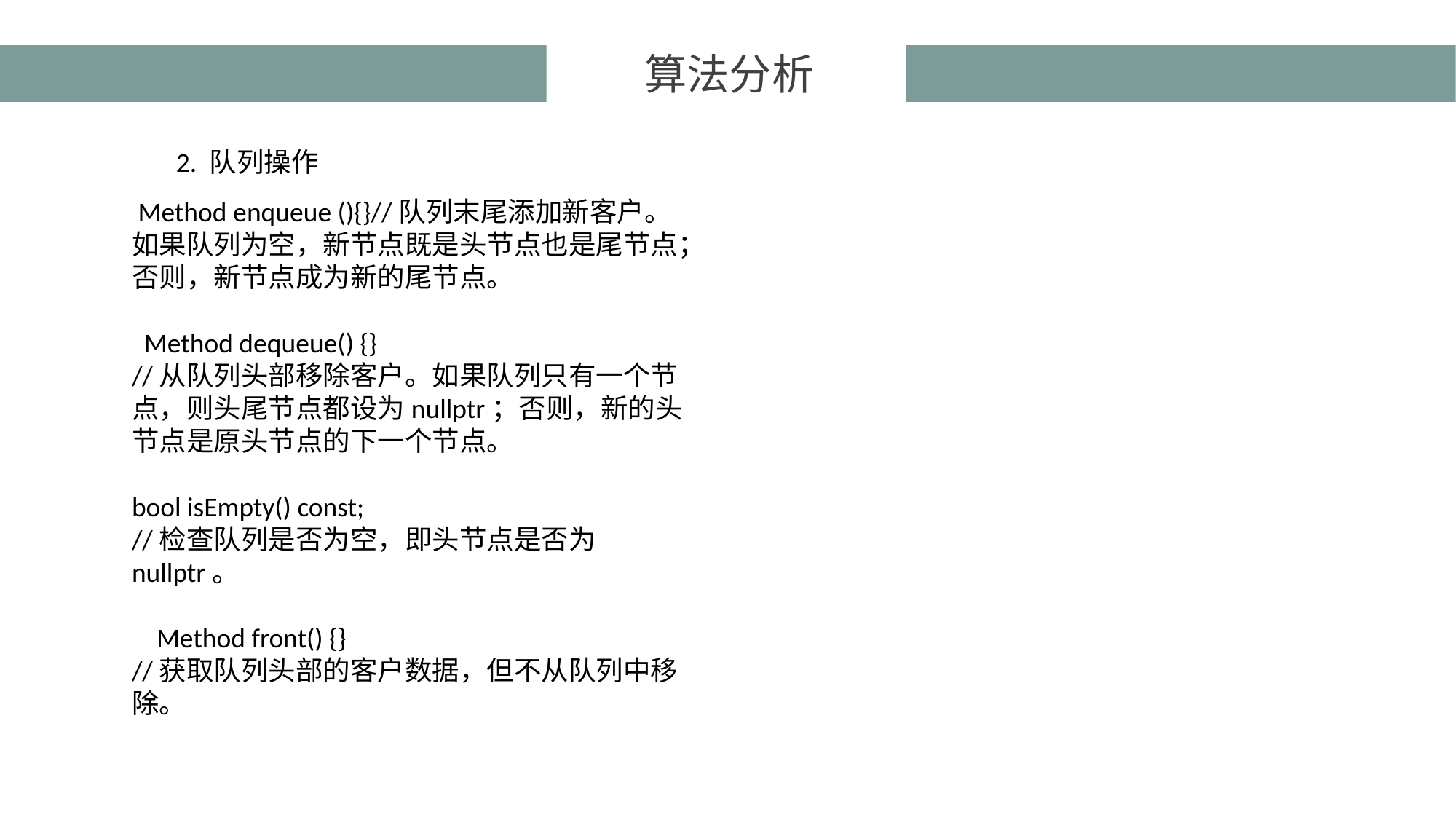

算法分析

2. 队列操作
 Method enqueue (){}//队列末尾添加新客户。如果队列为空，新节点既是头节点也是尾节点；否则，新节点成为新的尾节点。

  Method dequeue() {}
//从队列头部移除客户。如果队列只有一个节点，则头尾节点都设为nullptr；否则，新的头节点是原头节点的下一个节点。

bool isEmpty() const;
//检查队列是否为空，即头节点是否为nullptr。

    Method front() {}
//获取队列头部的客户数据，但不从队列中移除。